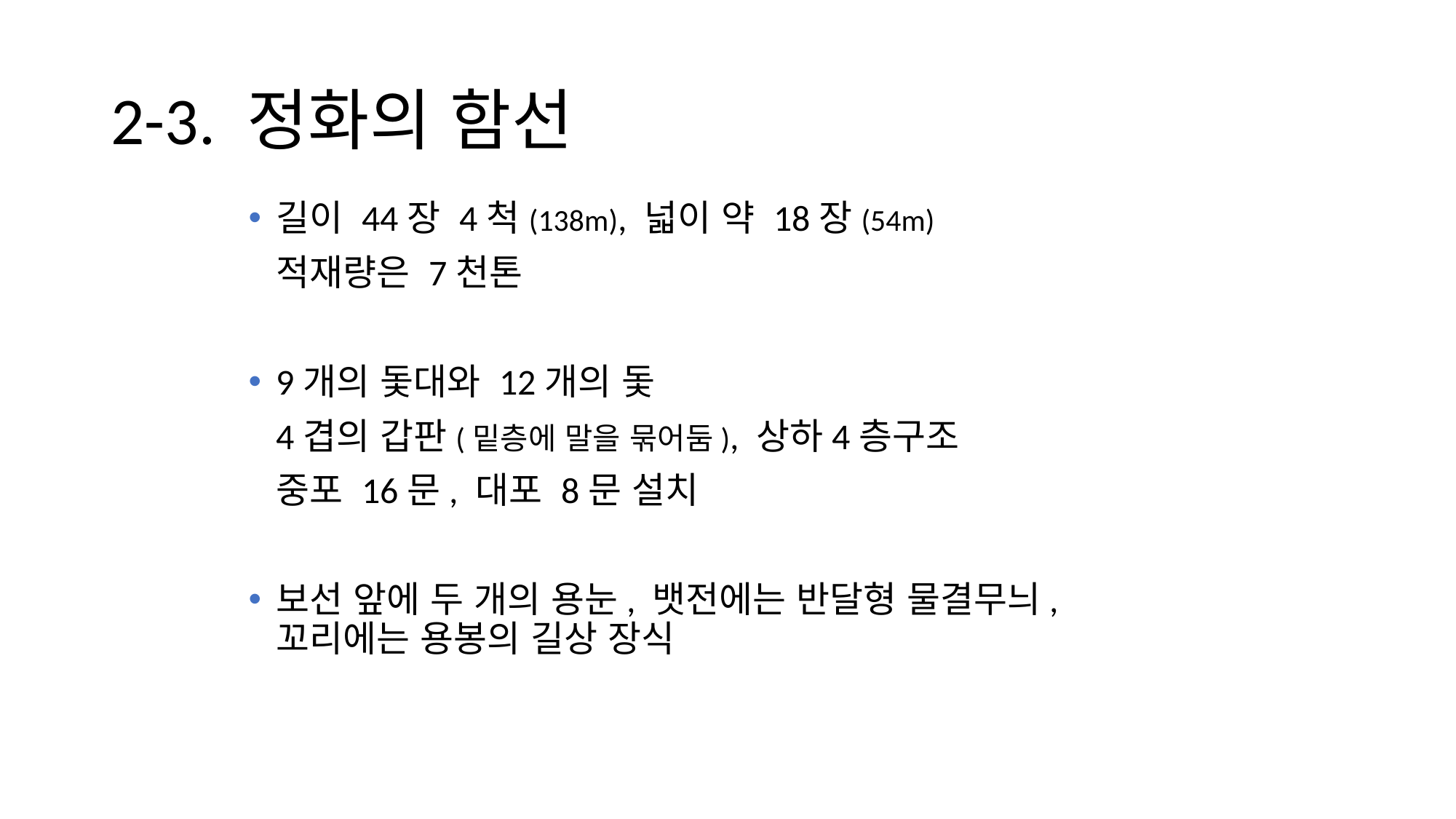

# 2-3. 정화의 함선
길이 44장 4척(138m), 넓이 약 18장(54m)
	적재량은 7천톤

9개의 돛대와 12개의 돛
	4겹의 갑판(밑층에 말을 묶어둠), 상하4층구조
	중포 16문, 대포 8문 설치

보선 앞에 두 개의 용눈, 뱃전에는 반달형 물결무늬, 꼬리에는 용봉의 길상 장식